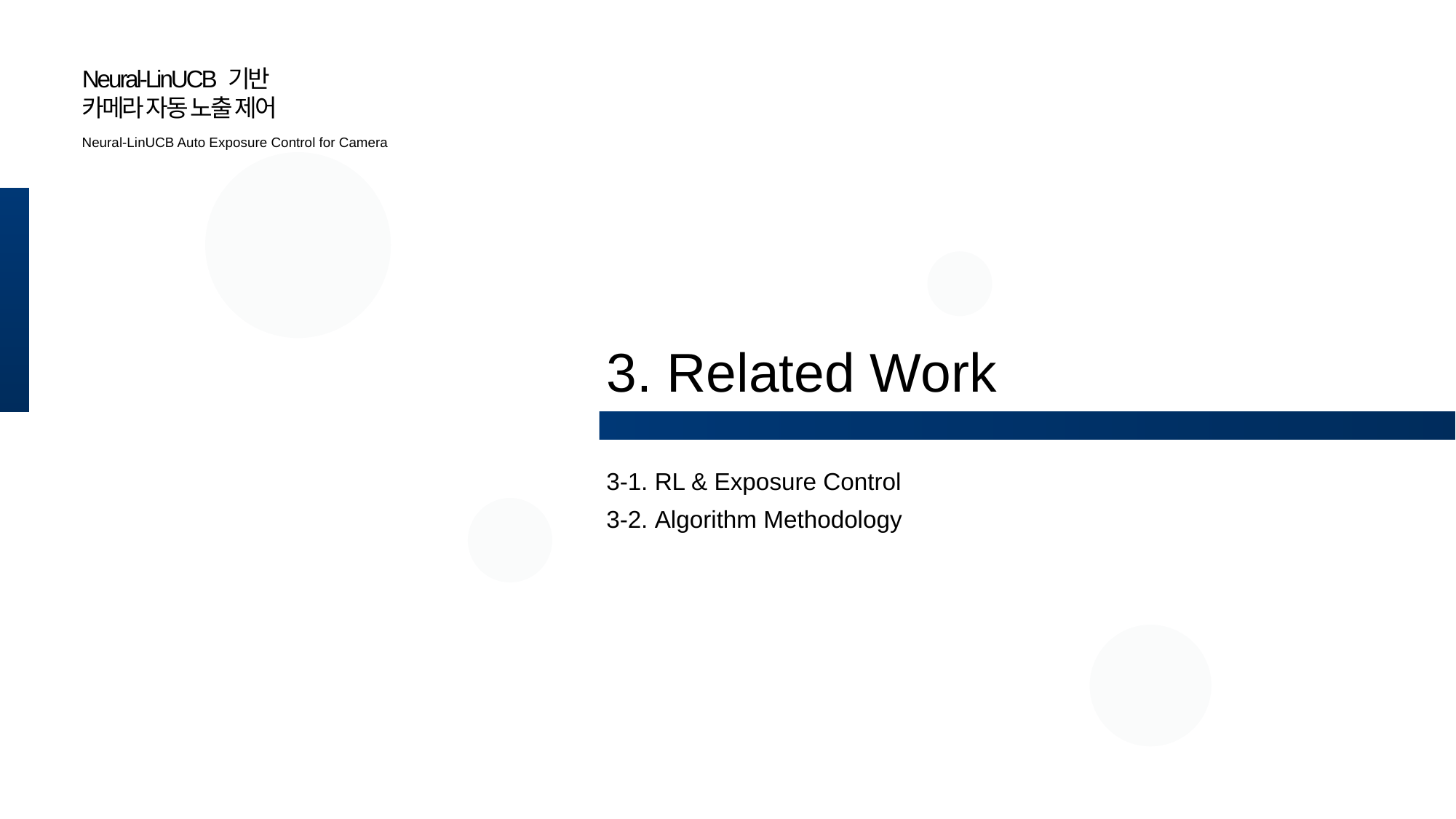

Neural-LinUCB 기반
카메라 자동 노출 제어
Neural-LinUCB Auto Exposure Control for Camera
3. Related Work
3-1. RL & Exposure Control
3-2. Algorithm Methodology